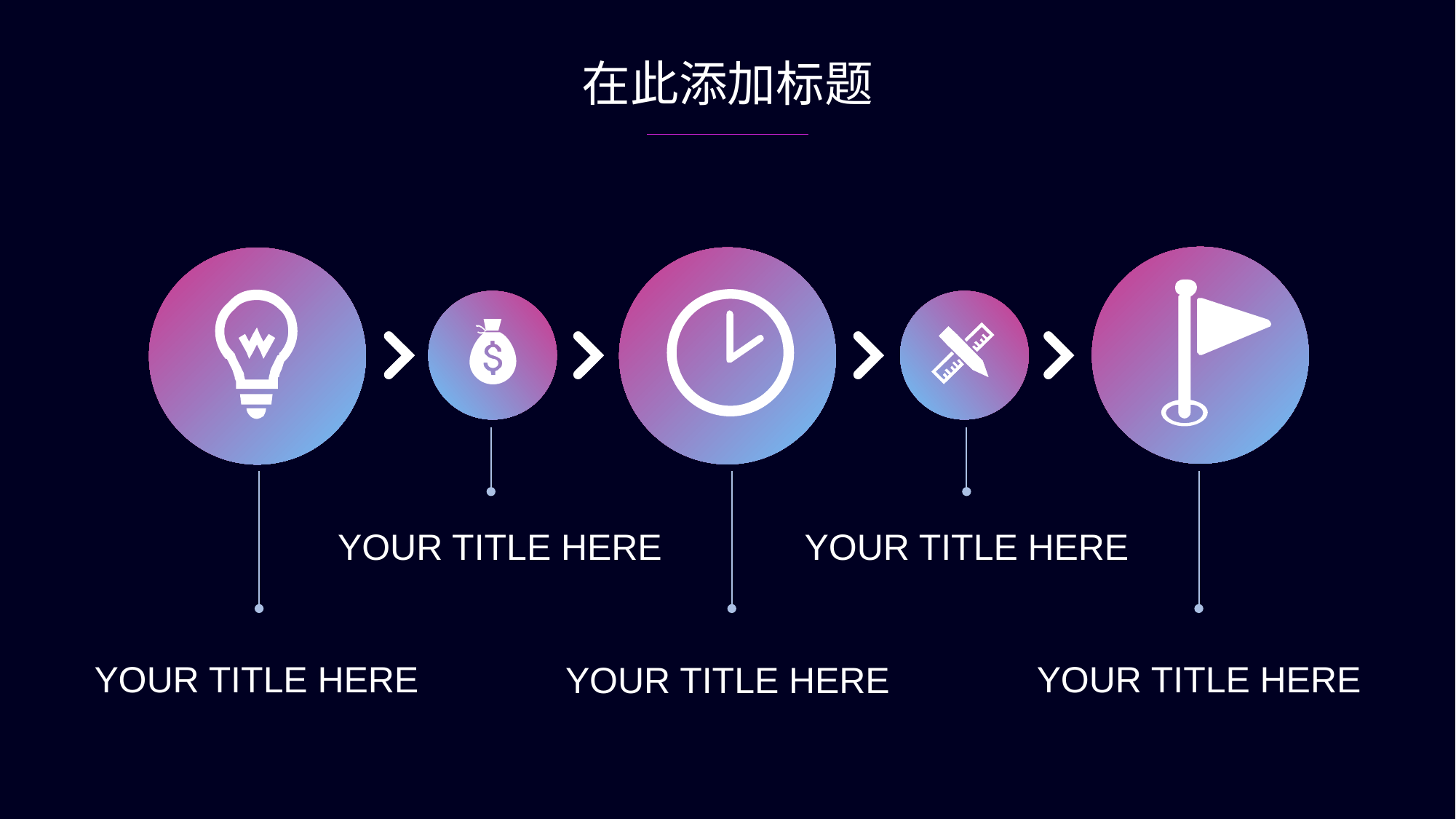

在此添加标题

YOUR TITLE HERE
YOUR TITLE HERE
YOUR TITLE HERE
YOUR TITLE HERE
YOUR TITLE HERE